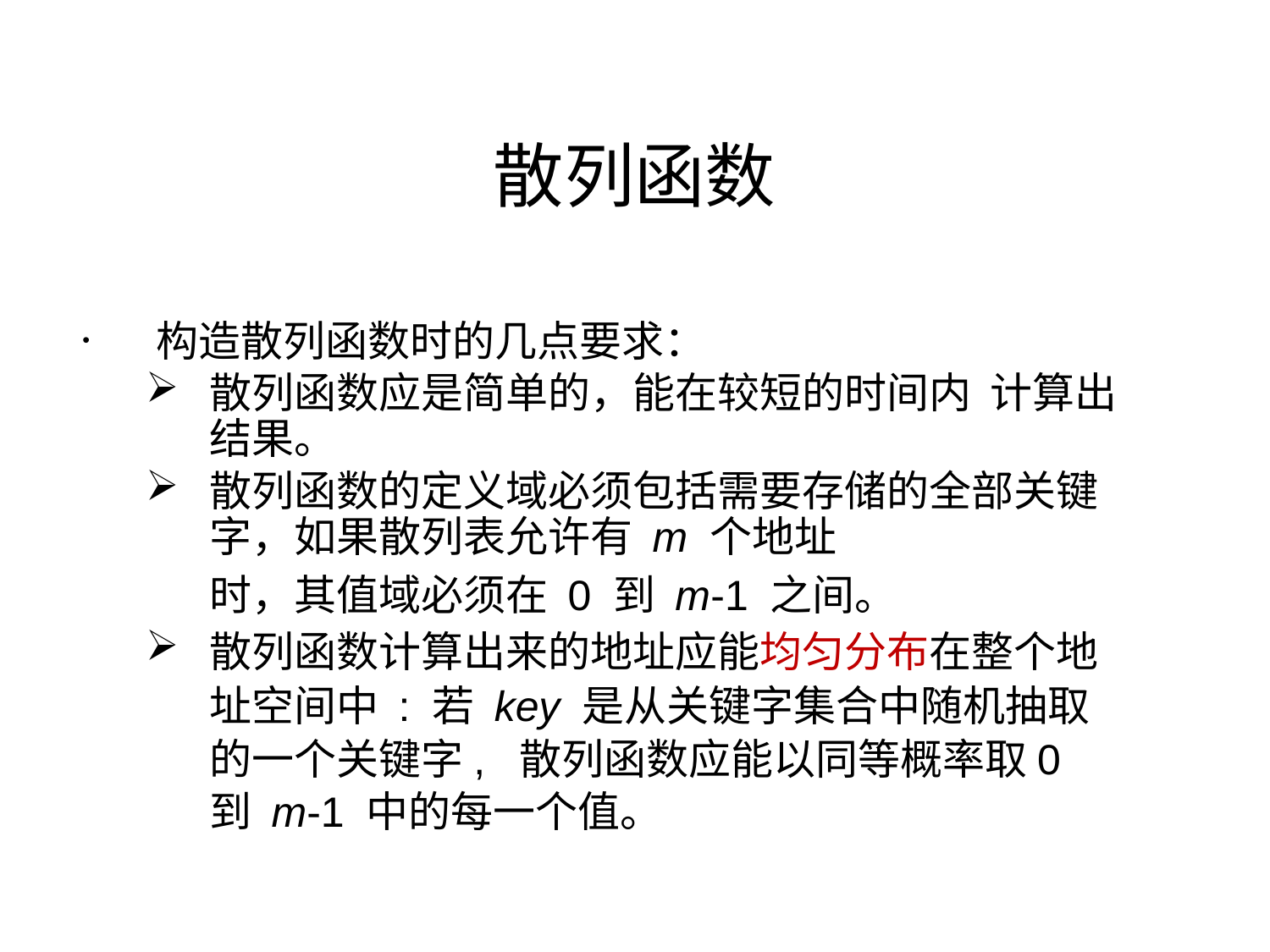

散列函数

构造散列函数时的几点要求：
散列函数应是简单的，能在较短的时间内  计算出结果。
散列函数的定义域必须包括需要存储的全部关键字，如果散列表允许有 m 个地址
	时，其值域必须在 0 到 m-1 之间。
散列函数计算出来的地址应能均匀分布在整个地址空间中 : 若 key 是从关键字集合中随机抽取的一个关键字,  散列函数应能以同等概率取0 到 m-1 中的每一个值。